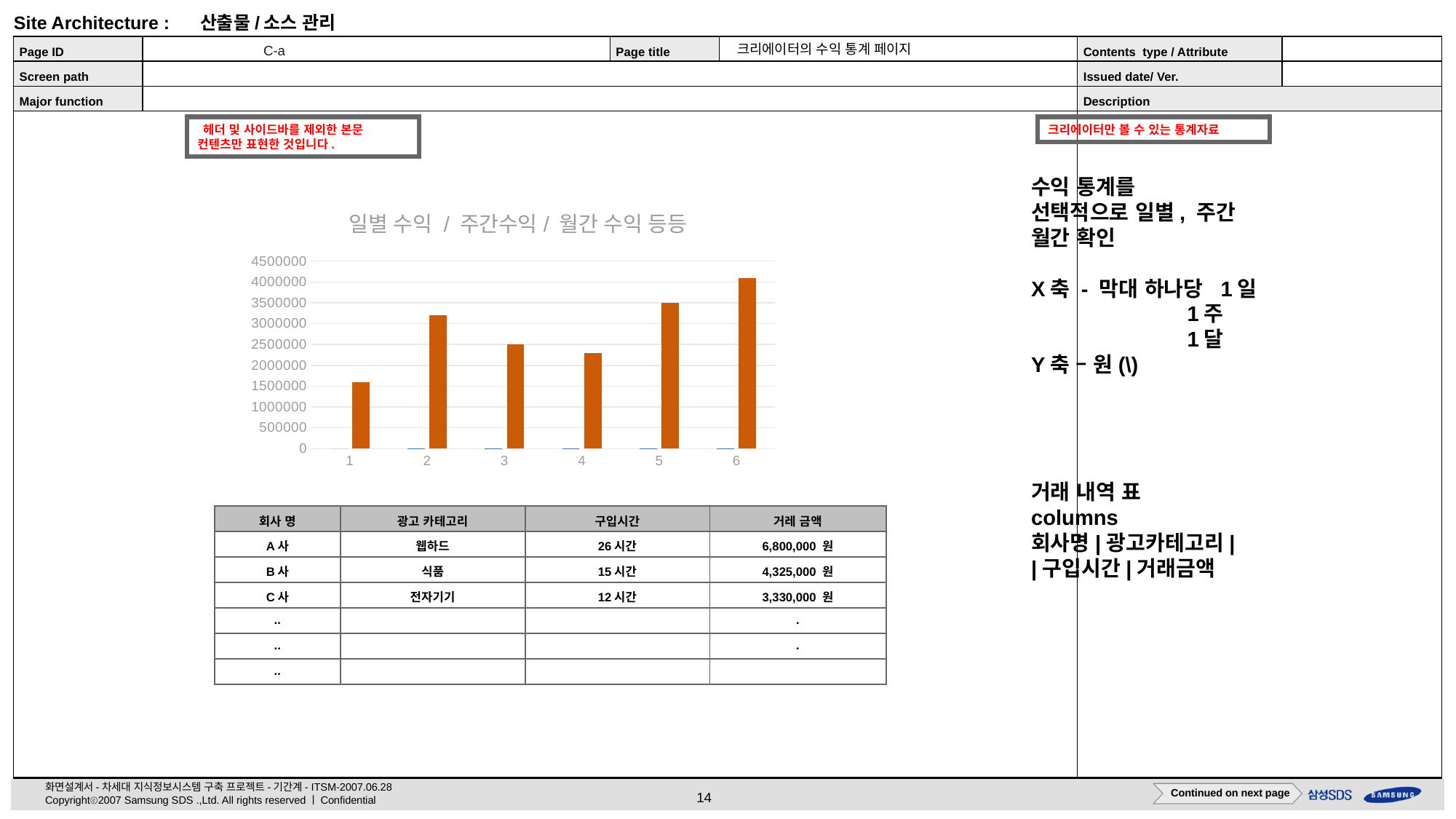

크리에이터의 수익 통계 페이지
C-a
크리에이터만 볼 수 있는 통계자료
 헤더 및 사이드바를 제외한 본문 컨텐츠만 표현한 것입니다.

수익 통계를
선택적으로 일별, 주간
월간 확인

X축 - 막대 하나당  1일
                          1주
                          1달
Y축 – 원(\)

거래 내역 표
columns
회사명|광고카테고리|
|구입시간|거래금액

### Chart: 일별 수익 / 주간수익/ 월간 수익 등등

| Category |  |  |
|---|---|---|
| 회사 명 | 광고 카테고리 | 구입시간 | 거레 금액 |
| --- | --- | --- | --- |
| A사 | 웹하드 | 26시간 | 6,800,000 원 |
| B사 | 식품 | 15시간 | 4,325,000 원 |
| C사 | 전자기기 | 12시간 | 3,330,000 원 |
| .. |  |  | . |
| .. |  |  | . |
| .. |  |  |  |

Continued on next page
Continued on next page
14